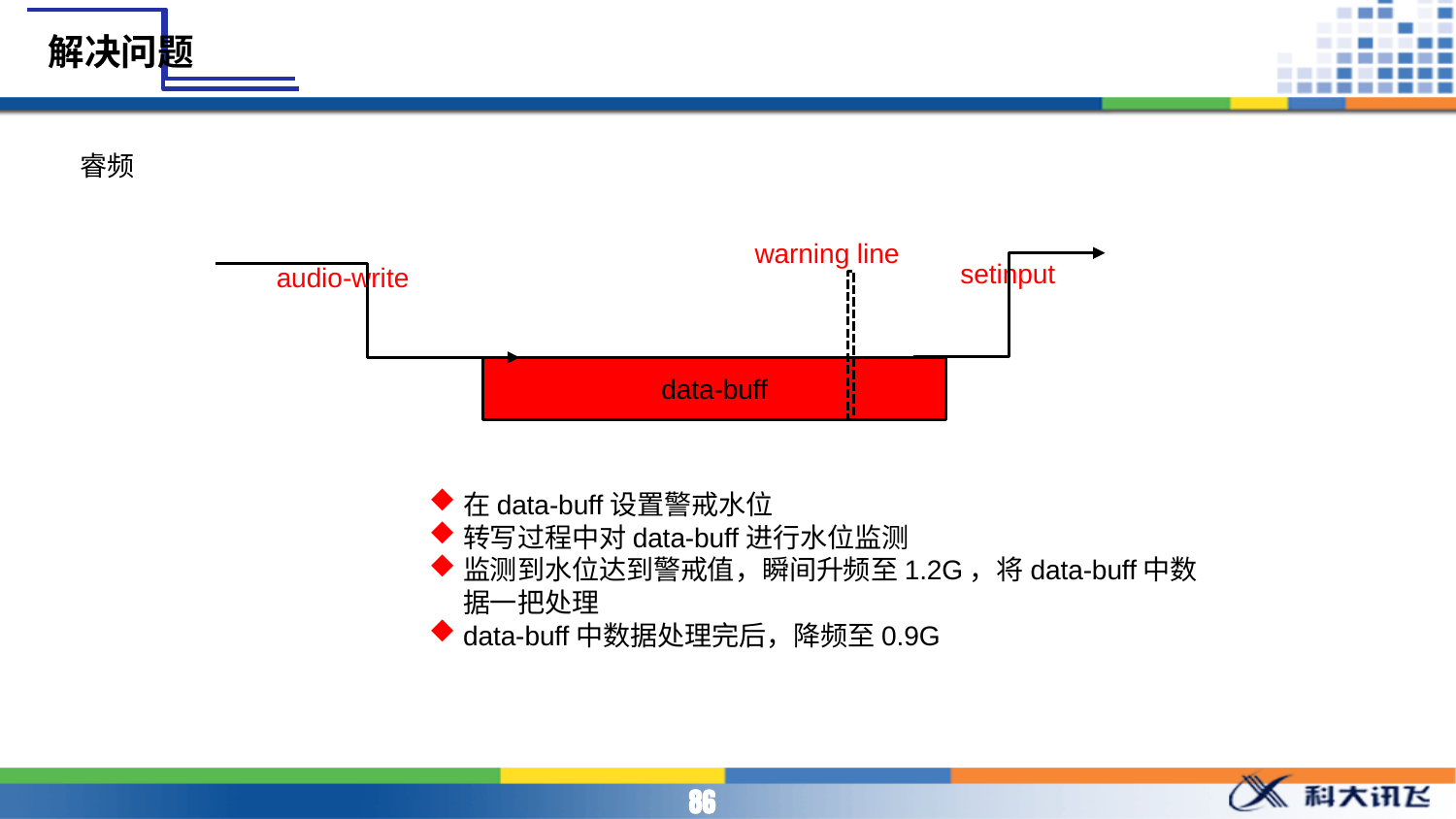

解决问题

睿频
warning line
setinput
audio-write

data-buff
在data-buff设置警戒水位
转写过程中对data-buff进行水位监测
监测到水位达到警戒值，瞬间升频至1.2G，将data-buff中数据一把处理
data-buff中数据处理完后，降频至0.9G